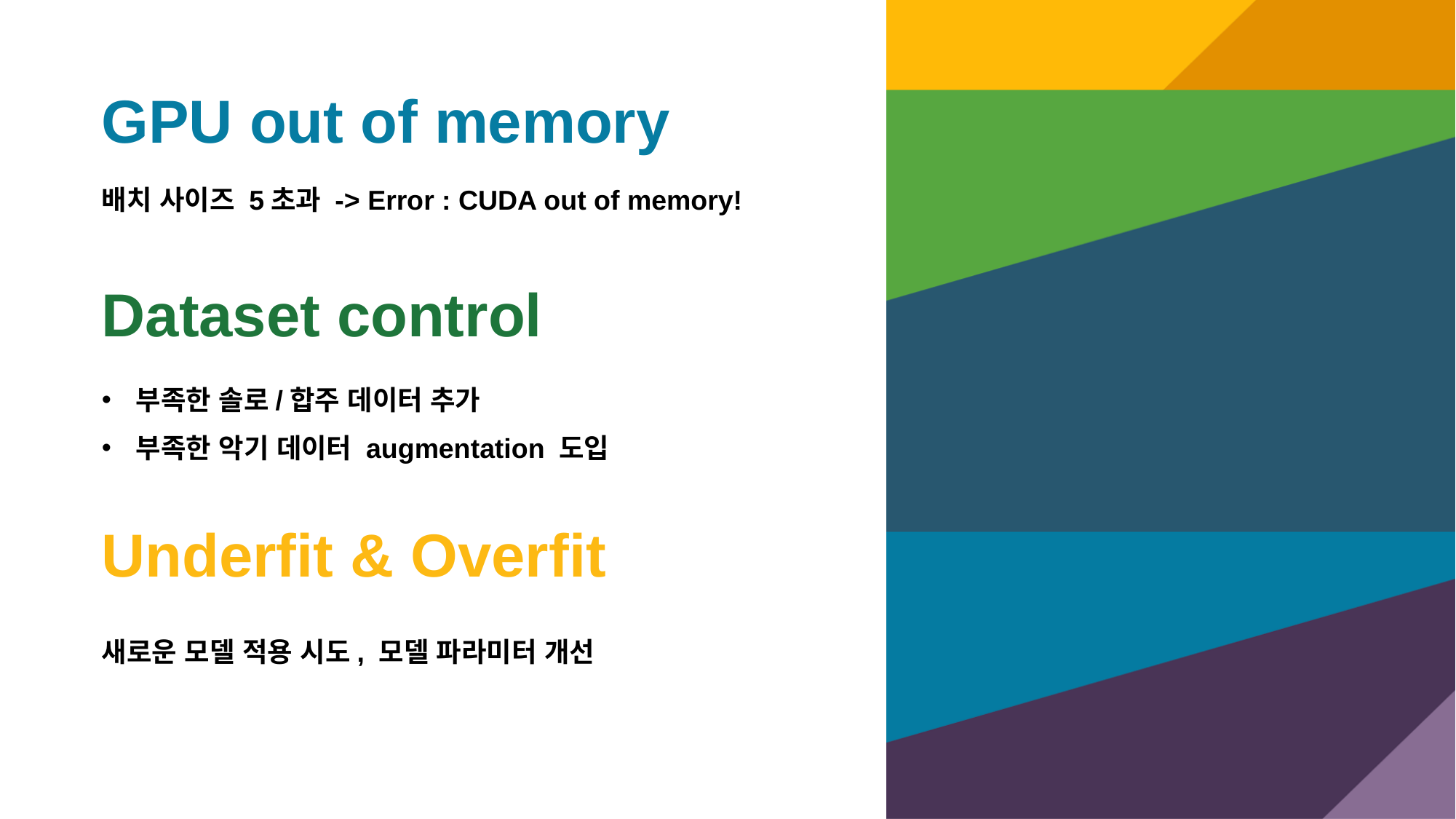

# GPU out of memory
배치 사이즈 5초과 -> Error : CUDA out of memory!

Dataset control
부족한 솔로/합주 데이터 추가
부족한 악기 데이터 augmentation 도입

Underfit & Overfit
새로운 모델 적용 시도, 모델 파라미터 개선